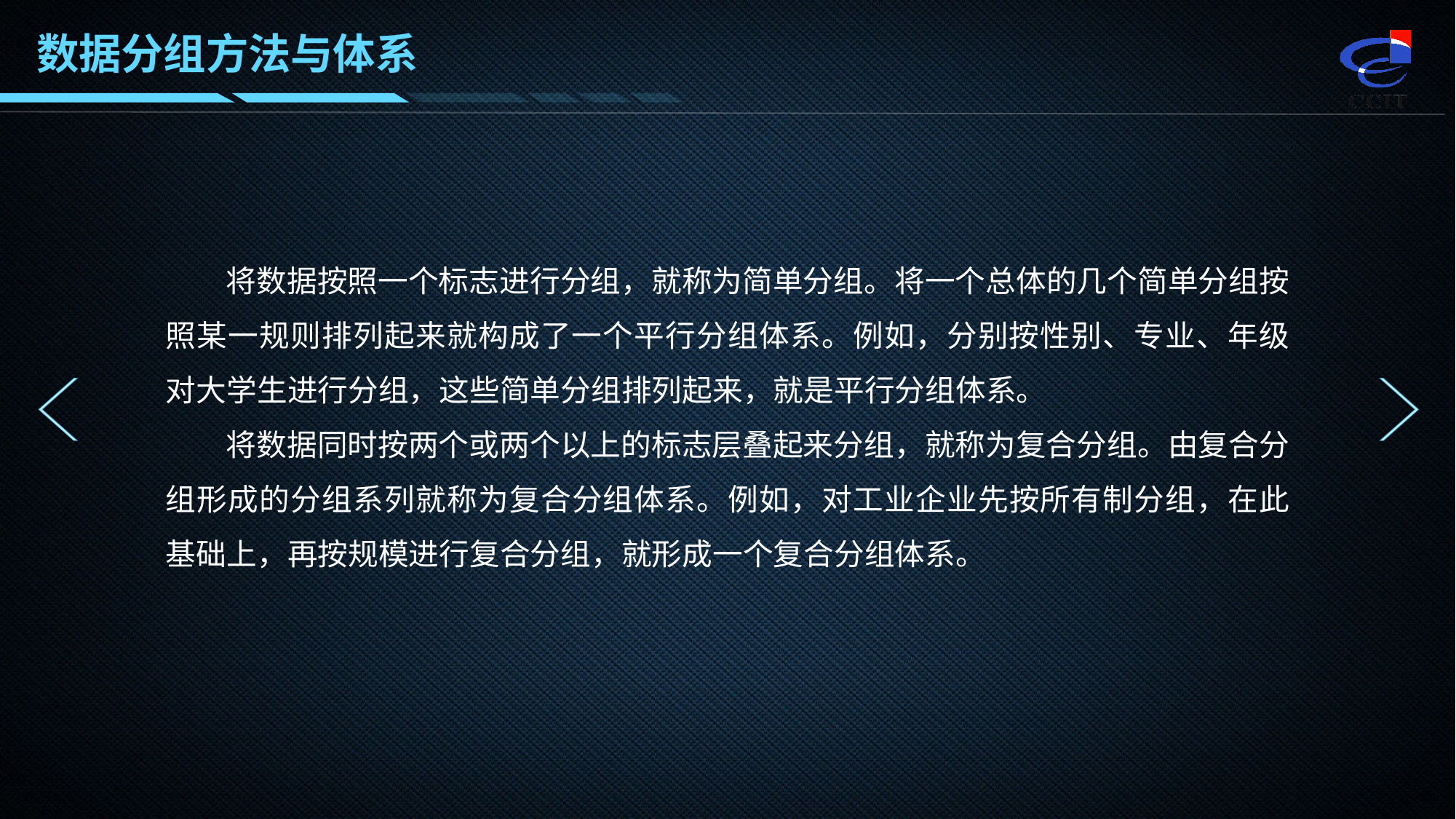

数据分组方法与体系
将数据按照一个标志进行分组，就称为简单分组。将一个总体的几个简单分组按照某一规则排列起来就构成了一个平行分组体系。例如，分别按性别、专业、年级对大学生进行分组，这些简单分组排列起来，就是平行分组体系。
将数据同时按两个或两个以上的标志层叠起来分组，就称为复合分组。由复合分组形成的分组系列就称为复合分组体系。例如，对工业企业先按所有制分组，在此基础上，再按规模进行复合分组，就形成一个复合分组体系。